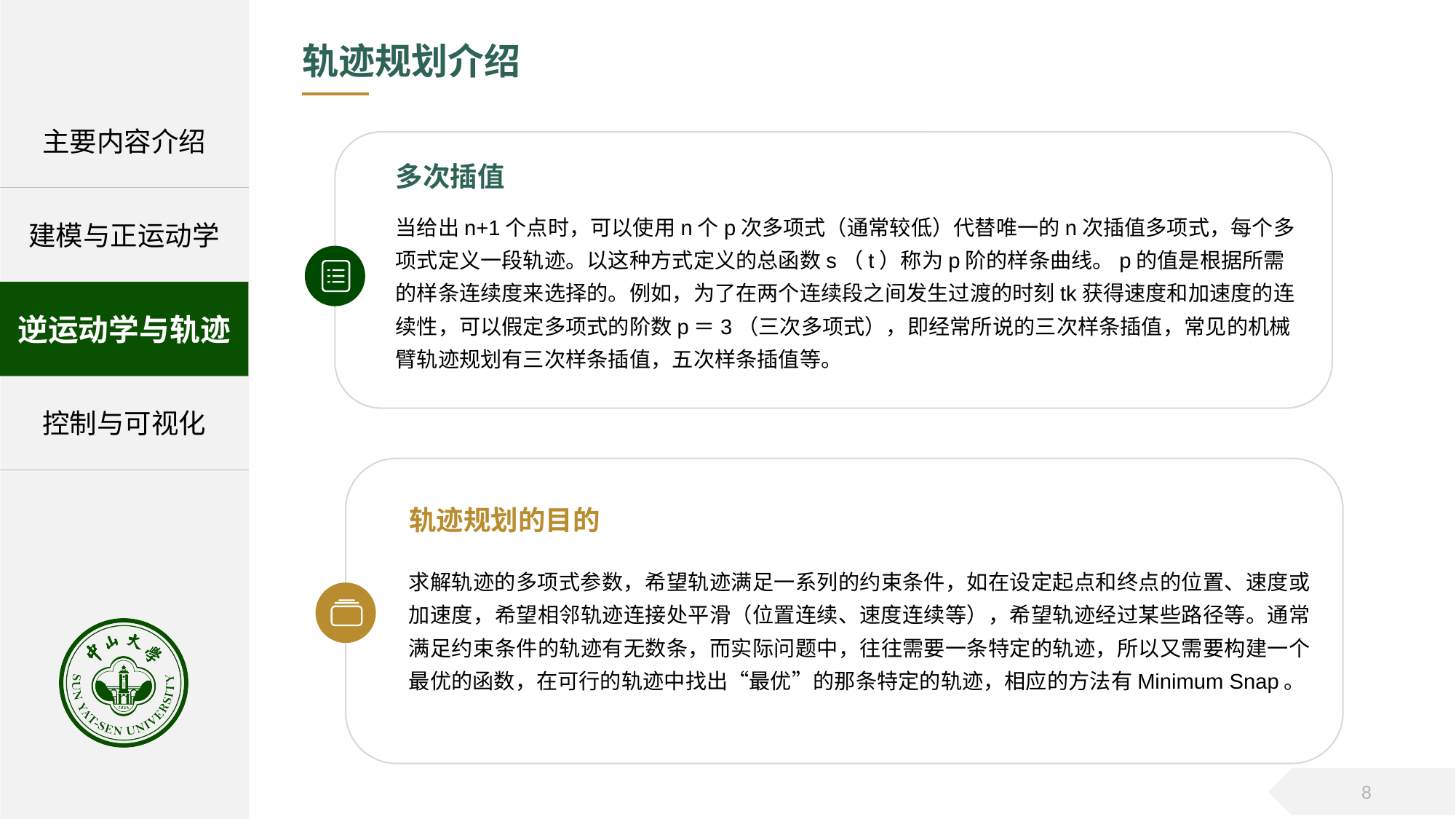

轨迹规划介绍

多次插值
当给出n+1个点时，可以使用n个p次多项式（通常较低）代替唯一的n次插值多项式，每个多项式定义一段轨迹。以这种方式定义的总函数s（t）称为p阶的样条曲线。p的值是根据所需的样条连续度来选择的。例如，为了在两个连续段之间发生过渡的时刻tk获得速度和加速度的连续性，可以假定多项式的阶数p＝3（三次多项式），即经常所说的三次样条插值，常见的机械臂轨迹规划有三次样条插值，五次样条插值等。

轨迹规划的目的
求解轨迹的多项式参数，希望轨迹满足一系列的约束条件，如在设定起点和终点的位置、速度或加速度，希望相邻轨迹连接处平滑（位置连续、速度连续等），希望轨迹经过某些路径等。通常满足约束条件的轨迹有无数条，而实际问题中，往往需要一条特定的轨迹，所以又需要构建一个最优的函数，在可行的轨迹中找出“最优”的那条特定的轨迹，相应的方法有Minimum Snap。

8